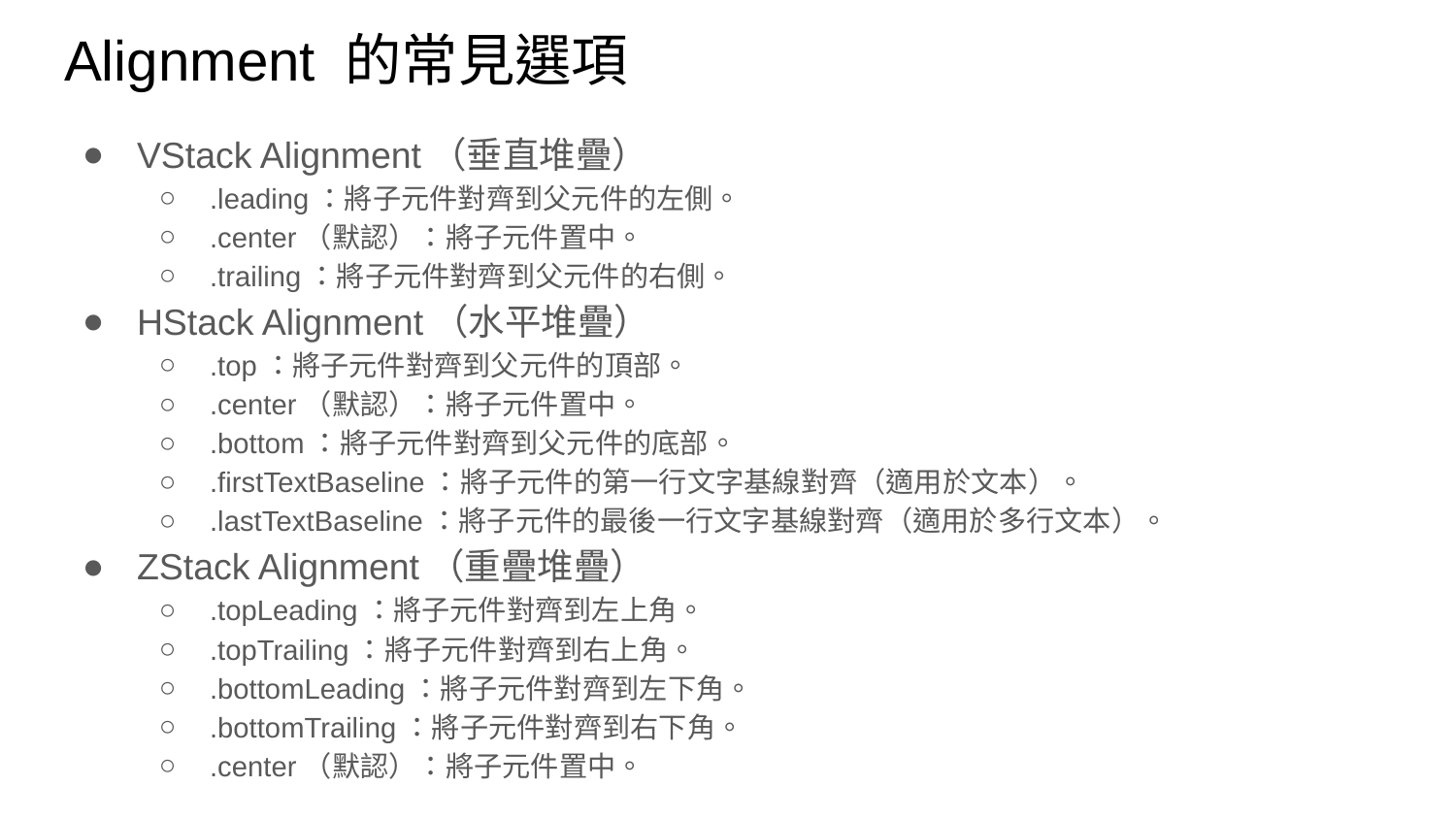

# Alignment 的常見選項
VStack Alignment（垂直堆疊）
.leading：將子元件對齊到父元件的左側。
.center（默認）：將子元件置中。
.trailing：將子元件對齊到父元件的右側。
HStack Alignment（水平堆疊）
.top：將子元件對齊到父元件的頂部。
.center（默認）：將子元件置中。
.bottom：將子元件對齊到父元件的底部。
.firstTextBaseline：將子元件的第一行文字基線對齊（適用於文本）。
.lastTextBaseline：將子元件的最後一行文字基線對齊（適用於多行文本）。
ZStack Alignment（重疊堆疊）
.topLeading：將子元件對齊到左上角。
.topTrailing：將子元件對齊到右上角。
.bottomLeading：將子元件對齊到左下角。
.bottomTrailing：將子元件對齊到右下角。
.center（默認）：將子元件置中。